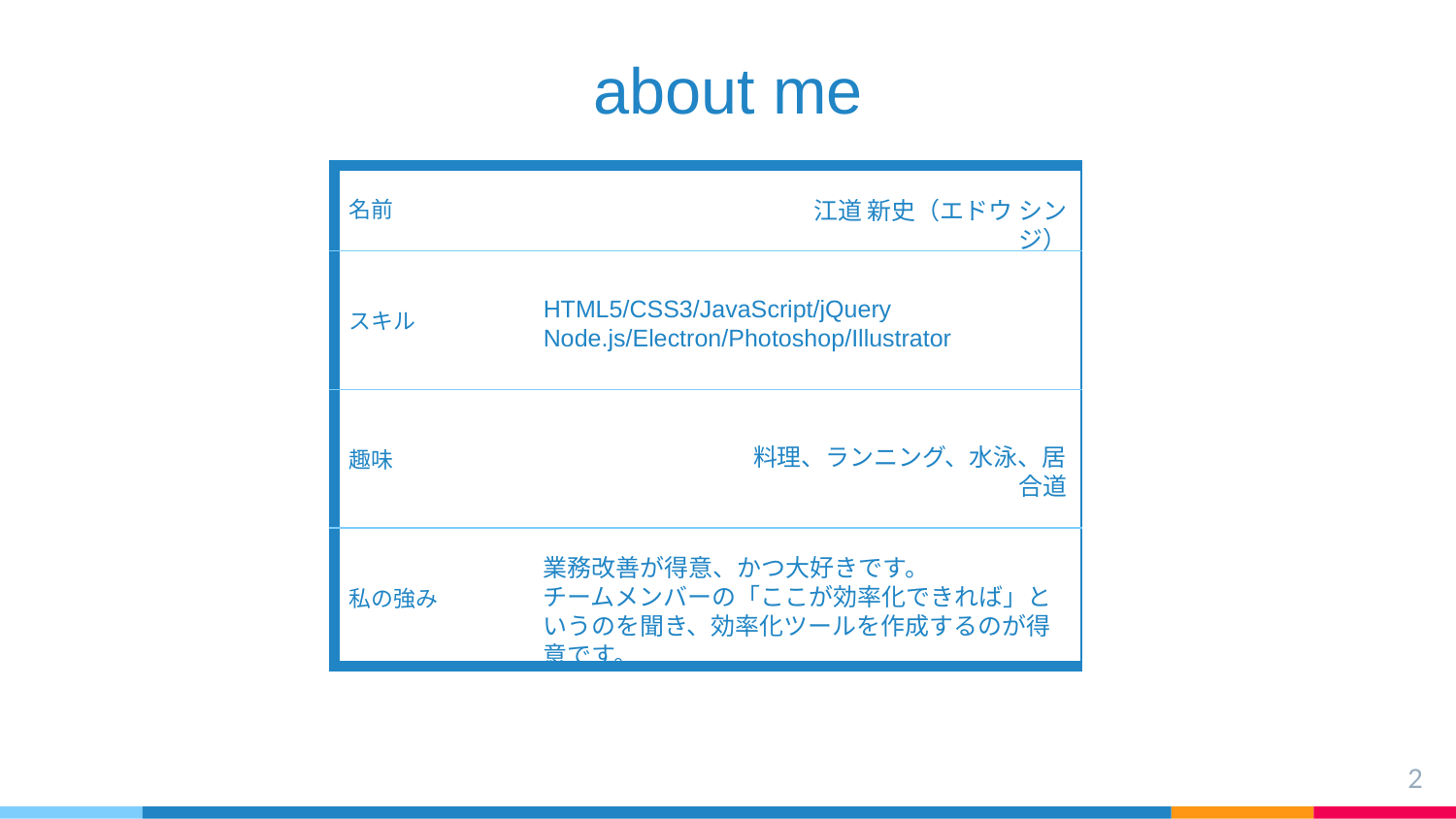

# about me
| 名前 |
| --- |
| スキル |
| 趣味 |
| 私の強み |
江道 新史（エドウ シンジ）
HTML5/CSS3/JavaScript/jQuery
Node.js/Electron/Photoshop/Illustrator
料理、ランニング、水泳、居合道
業務改善が得意、かつ大好きです。
チームメンバーの「ここが効率化できれば」というのを聞き、効率化ツールを作成するのが得意です。
2